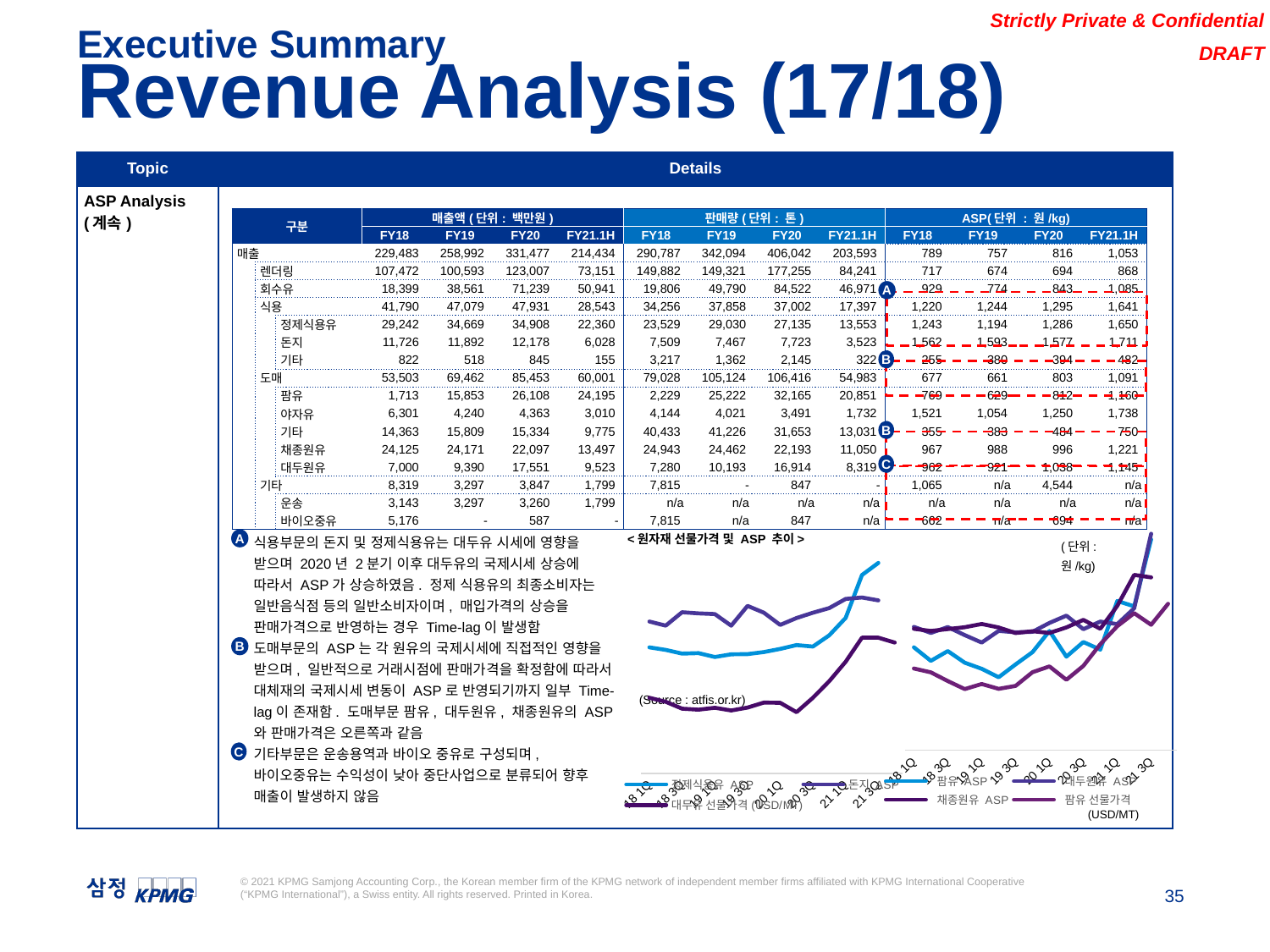

Executive Summary
Revenue Analysis (17/18)
| Topic | Details |
| --- | --- |
| ASP Analysis (계속) |  |
| 구분 |  |  | 매출액(단위: 백만원) |  |  |  | 판매량(단위: 톤) |  |  |  | ASP(단위 : 원/kg) |  |  |  |
| --- | --- | --- | --- | --- | --- | --- | --- | --- | --- | --- | --- | --- | --- | --- |
|  |  |  | FY18 | FY19 | FY20 | FY21.1H | FY18 | FY19 | FY20 | FY21.1H | FY18 | FY19 | FY20 | FY21.1H |
| 매출 |  |  | 229,483 | 258,992 | 331,477 | 214,434 | 290,787 | 342,094 | 406,042 | 203,593 | 789 | 757 | 816 | 1,053 |
|  | 렌더링 |  | 107,472 | 100,593 | 123,007 | 73,151 | 149,882 | 149,321 | 177,255 | 84,241 | 717 | 674 | 694 | 868 |
|  | 회수유 |  | 18,399 | 38,561 | 71,239 | 50,941 | 19,806 | 49,790 | 84,522 | 46,971 | 929 | 774 | 843 | 1,085 |
|  | 식용 |  | 41,790 | 47,079 | 47,931 | 28,543 | 34,256 | 37,858 | 37,002 | 17,397 | 1,220 | 1,244 | 1,295 | 1,641 |
|  |  | 정제식용유 | 29,242 | 34,669 | 34,908 | 22,360 | 23,529 | 29,030 | 27,135 | 13,553 | 1,243 | 1,194 | 1,286 | 1,650 |
|  |  | 돈지 | 11,726 | 11,892 | 12,178 | 6,028 | 7,509 | 7,467 | 7,723 | 3,523 | 1,562 | 1,593 | 1,577 | 1,711 |
|  |  | 기타 | 822 | 518 | 845 | 155 | 3,217 | 1,362 | 2,145 | 322 | 255 | 380 | 394 | 482 |
|  | 도매 |  | 53,503 | 69,462 | 85,453 | 60,001 | 79,028 | 105,124 | 106,416 | 54,983 | 677 | 661 | 803 | 1,091 |
|  |  | 팜유 | 1,713 | 15,853 | 26,108 | 24,195 | 2,229 | 25,222 | 32,165 | 20,851 | 769 | 629 | 812 | 1,160 |
|  |  | 야자유 | 6,301 | 4,240 | 4,363 | 3,010 | 4,144 | 4,021 | 3,491 | 1,732 | 1,521 | 1,054 | 1,250 | 1,738 |
|  |  | 기타 | 14,363 | 15,809 | 15,334 | 9,775 | 40,433 | 41,226 | 31,653 | 13,031 | 355 | 383 | 484 | 750 |
|  |  | 채종원유 | 24,125 | 24,171 | 22,097 | 13,497 | 24,943 | 24,462 | 22,193 | 11,050 | 967 | 988 | 996 | 1,221 |
|  |  | 대두원유 | 7,000 | 9,390 | 17,551 | 9,523 | 7,280 | 10,193 | 16,914 | 8,319 | 962 | 921 | 1,038 | 1,145 |
|  | 기타 |  | 8,319 | 3,297 | 3,847 | 1,799 | 7,815 | - | 847 | - | 1,065 | n/a | 4,544 | n/a |
|  |  | 운송 | 3,143 | 3,297 | 3,260 | 1,799 | n/a | n/a | n/a | n/a | n/a | n/a | n/a | n/a |
|  |  | 바이오중유 | 5,176 | - | 587 | - | 7,815 | n/a | 847 | n/a | 662 | n/a | 694 | n/a |
A

B

B

C

### Chart

| Category |  팜유 ASP  |  대두원유 ASP  |  채종원유 ASP  |  팜유 선물가격  |
|---|---|---|---|---|
| 18 1Q | 830.0 | 994.8355635006178 | 978.9372519634779 | 659.0 |
| 18 2Q | 721.0 | 945.9643287136834 | 961.9383773492139 | 628.0 |
| 18 3Q | 800.0 | 993.2468505466452 | 977.1435496611388 | 558.0 |
| 18 4Q | 705.8984975748255 | 928.245467938502 | 992.0522963321632 | 493.0 |
| 19 1Q | 656.4009102936652 | 868.3675634834752 | 1018.314975833528 | 534.0 |
| 19 2Q | 588.5451523522472 | 962.319018404908 | 990.1241290046323 | 495.0 |
| 19 3Q | 692.160422824362 | 950.9678249602966 | 945.3696993828389 | 519.0 |
| 19 4Q | 790.9327898378993 | 954.8855199719923 | 959.6380638771336 | 629.0 |
| 20 1Q | 961.7133766703156 | 1026.6665651028386 | 945.4414308816027 | 676.0 |
| 20 2Q | 754.5840325339439 | 1085.2660759635253 | 990.4800203614151 | 568.0 |
| 20 3Q | 872.6873024725785 | 976.4083480771021 | 1051.0362464103025 | 680.0 |
| 20 4Q | 811.674990659094 | 1037.4796369544401 | 979.278126742546 | 855.0 |
| 21 1Q | 1203.3402253892727 | 1016.95479621605 | 1163.3925782507952 | 1000.0 |
| 21 2Q | 1160.4003056862155 | 1144.6134708586155 | 1413.678407133108 | 1105.0 |
| 21 3Q | 1700.0 | 1745.27 | 1393.57126811788 | 1011.6033333333334 |
| 2021.11 | None | None | None | 1180.93 |

### Chart

| Category | 정제식용유 ASP | 돈지 ASP | 대두유 선물가격(USD/MT) |
|---|---|---|---|
| 18 1Q | 1264.3979700043465 | 1523.7681159187991 | 758.0 |
| 18 2Q | 1238.94464081564 | 1482.6274469946266 | 718.0 |
| 18 3Q | 1201.784688155917 | 1616.9517391585186 | 649.0 |
| 18 4Q | 1206.7929535172616 | 1605.3628714094402 | 639.0 |
| 19 1Q | 1167.547462912145 | 1598.4057014856517 | 658.0 |
| 19 2Q | 1195.0166245067962 | 1482.2095352896538 | 631.0 |
| 19 3Q | 1196.8373891499207 | 1680.4526656253322 | 660.0 |
| 19 4Q | 1217.4243285899995 | 1612.5526571755672 | 710.0 |
| 20 1Q | 1248.877201695891 | 1489.6000523347382 | 708.0 |
| 20 2Q | 1287.7585171785563 | 1558.8718643129657 | 614.0 |
| 20 3Q | 1272.7139479171212 | 1612.174243103404 | 758.0 |
| 20 4Q | 1385.3359364159728 | 1658.6427434101108 | 925.0 |
| 21 1Q | 1559.6634522608713 | 1750.5500863573282 | 1120.0 |
| 21 2Q | 1990.4892555106935 | 1765.0773264180307 | 1362.0 |
| 21 3Q | 2111.7238191295755 | 1735.854874975606 | 1361.56 |
| 2021.11 | None | None | 1312.62 |
A
식용부문의 돈지 및 정제식용유는 대두유 시세에 영향을 받으며 2020년 2분기 이후 대두유의 국제시세 상승에 따라서 ASP가 상승하였음. 정제 식용유의 최종소비자는 일반음식점 등의 일반소비자이며, 매입가격의 상승을 판매가격으로 반영하는 경우 Time-lag이 발생함
도매부문의 ASP는 각 원유의 국제시세에 직접적인 영향을 받으며, 일반적으로 거래시점에 판매가격을 확정함에 따라서 대체재의 국제시세 변동이 ASP로 반영되기까지 일부 Time-lag이 존재함. 도매부문 팜유, 대두원유, 채종원유의 ASP와 판매가격은 오른쪽과 같음
기타부문은 운송용역과 바이오 중유로 구성되며, 바이오중유는 수익성이 낮아 중단사업으로 분류되어 향후 매출이 발생하지 않음

<원자재 선물가격 및 ASP 추이>
(단위: 원/kg)
B
(Source : atfis.or.kr)
C
(USD/MT)